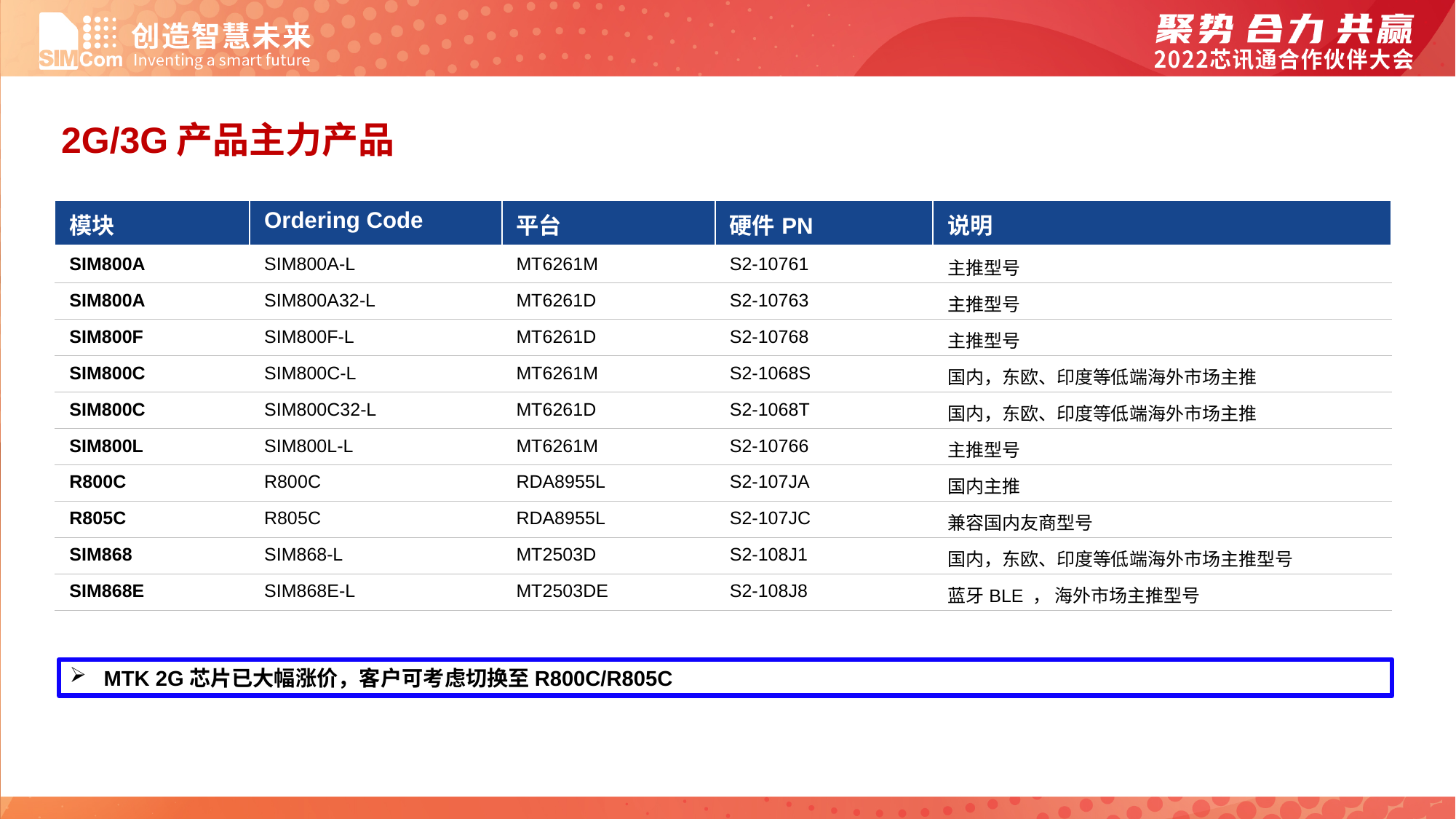

2G/3G产品主力产品
| 模块 | Ordering Code | 平台 | 硬件PN | 说明 |
| --- | --- | --- | --- | --- |
| SIM800A | SIM800A-L | MT6261M | S2-10761 | 主推型号 |
| SIM800A | SIM800A32-L | MT6261D | S2-10763 | 主推型号 |
| SIM800F | SIM800F-L | MT6261D | S2-10768 | 主推型号 |
| SIM800C | SIM800C-L | MT6261M | S2-1068S | 国内，东欧、印度等低端海外市场主推 |
| SIM800C | SIM800C32-L | MT6261D | S2-1068T | 国内，东欧、印度等低端海外市场主推 |
| SIM800L | SIM800L-L | MT6261M | S2-10766 | 主推型号 |
| R800C | R800C | RDA8955L | S2-107JA | 国内主推 |
| R805C | R805C | RDA8955L | S2-107JC | 兼容国内友商型号 |
| SIM868 | SIM868-L | MT2503D | S2-108J1 | 国内，东欧、印度等低端海外市场主推型号 |
| SIM868E | SIM868E-L | MT2503DE | S2-108J8 | 蓝牙BLE ， 海外市场主推型号 |
MTK 2G芯片已大幅涨价，客户可考虑切换至R800C/R805C